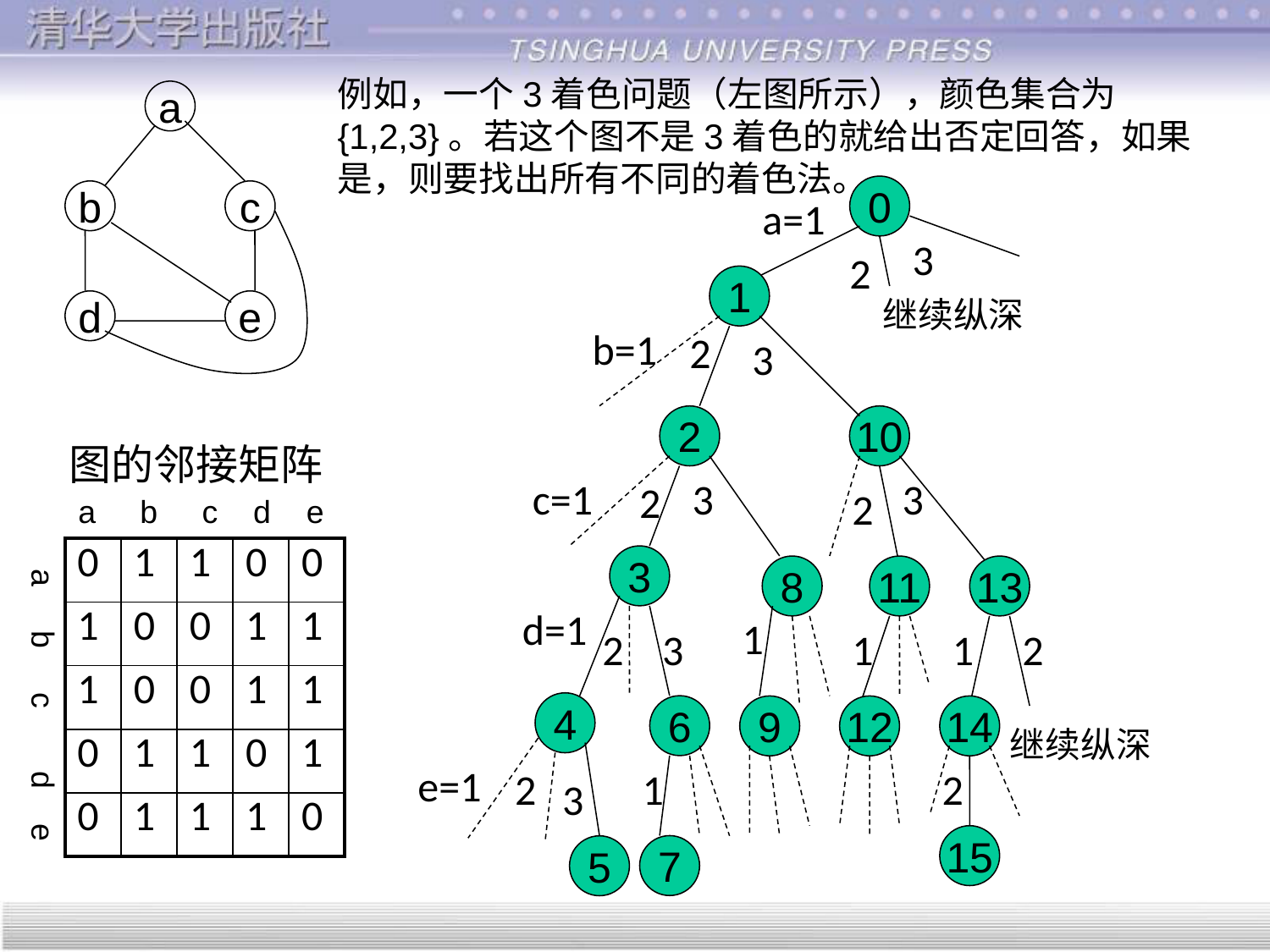

例如，一个3着色问题（左图所示），颜色集合为{1,2,3}。若这个图不是3着色的就给出否定回答，如果是，则要找出所有不同的着色法。
a

b
c

d
e

0
a=1

3

2
1
继续纵深

b=1
2

3
2
10
图的邻接矩阵

c=1
3
3
2
2
a     b     c    d    e
| 0 | 1 | 1 | 0 | 0 |
| --- | --- | --- | --- | --- |
| 1 | 0 | 0 | 1 | 1 |
| 1 | 0 | 0 | 1 | 1 |
| 0 | 1 | 1 | 0 | 1 |
| 0 | 1 | 1 | 1 | 0 |
3
8
11
13
a     b     c       d    e

d=1

1

2
3
1
1
2
4
6
9
12
14
继续纵深

e=1

1
2
2
3
15
7
5
79